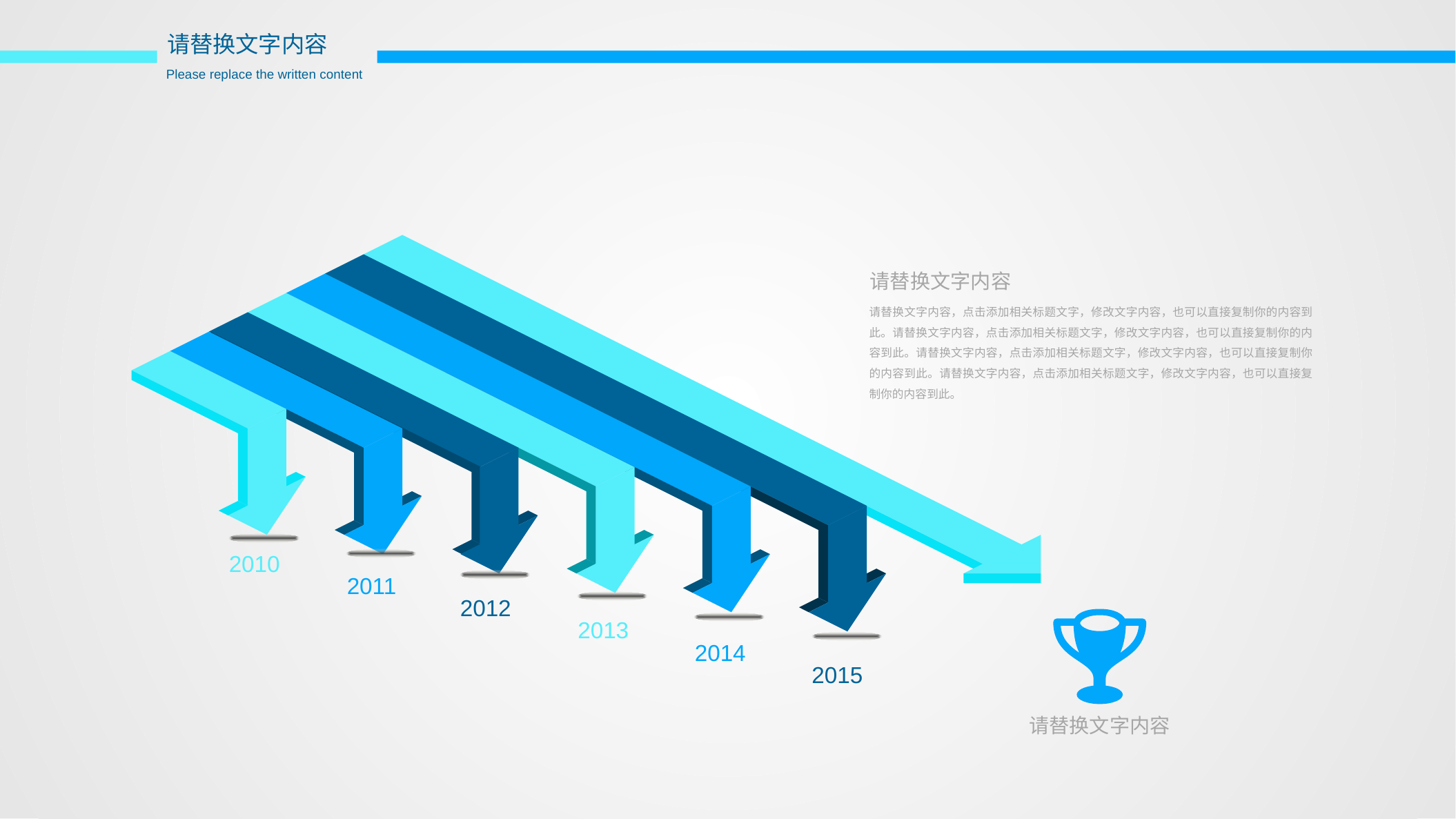

请替换文字内容

Please replace the written content

请替换文字内容
请替换文字内容，点击添加相关标题文字，修改文字内容，也可以直接复制你的内容到此。请替换文字内容，点击添加相关标题文字，修改文字内容，也可以直接复制你的内容到此。请替换文字内容，点击添加相关标题文字，修改文字内容，也可以直接复制你的内容到此。请替换文字内容，点击添加相关标题文字，修改文字内容，也可以直接复制你的内容到此。
2010
2011
2012

2013
2014
2015
请替换文字内容